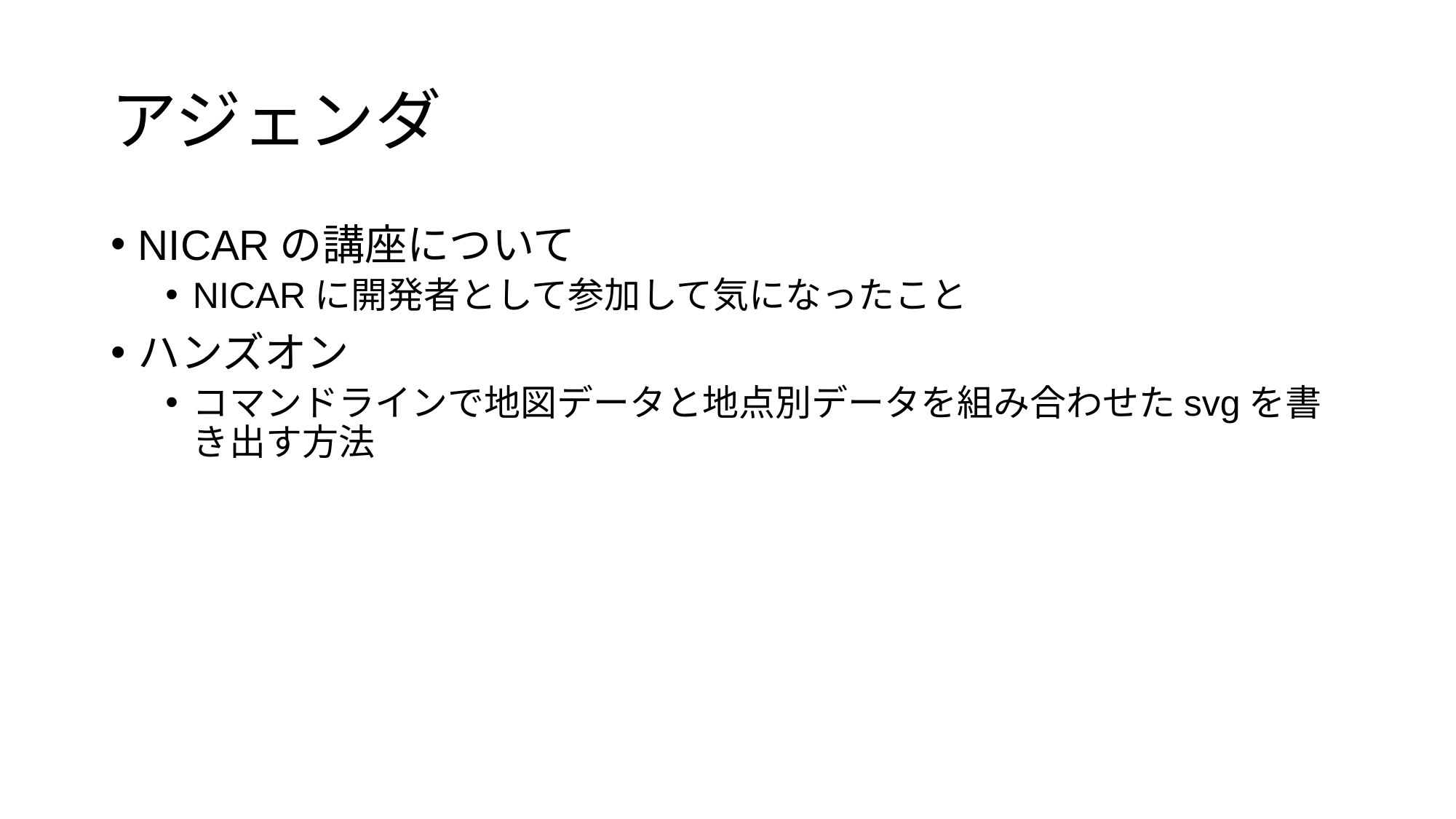

# アジェンダ
NICARの講座について
NICARに開発者として参加して気になったこと
ハンズオン
コマンドラインで地図データと地点別データを組み合わせたsvgを書き出す方法